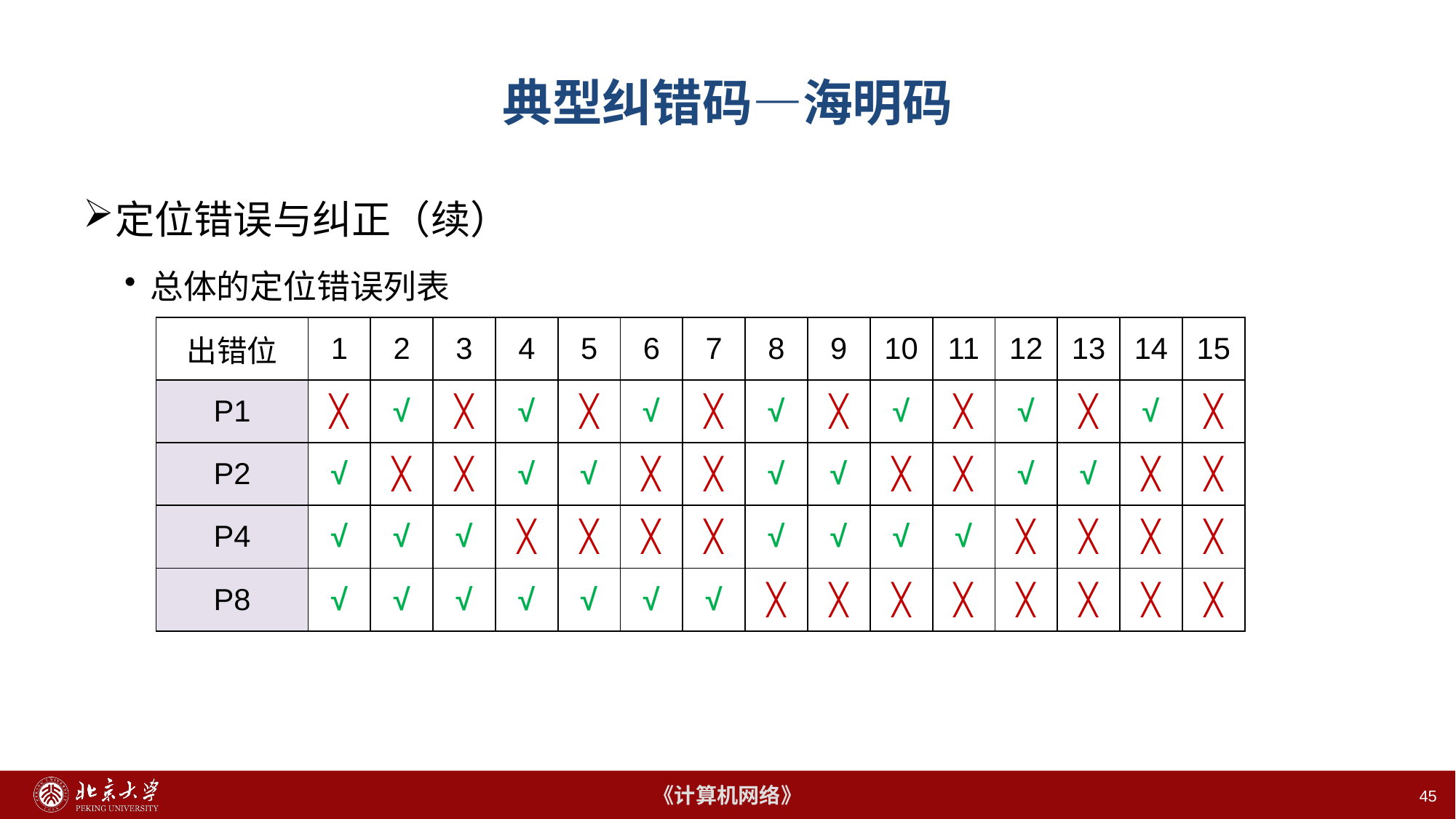

45
# 典型纠错码—海明码
定位错误与纠正（续）
总体的定位错误列表

| 出错位 | 1 | 2 | 3 | 4 | 5 | 6 | 7 | 8 | 9 | 10 | 11 | 12 | 13 | 14 | 15 |
| --- | --- | --- | --- | --- | --- | --- | --- | --- | --- | --- | --- | --- | --- | --- | --- |
| P1 | ╳ | √ | ╳ | √ | ╳ | √ | ╳ | √ | ╳ | √ | ╳ | √ | ╳ | √ | ╳ |
| P2 | √ | ╳ | ╳ | √ | √ | ╳ | ╳ | √ | √ | ╳ | ╳ | √ | √ | ╳ | ╳ |
| P4 | √ | √ | √ | ╳ | ╳ | ╳ | ╳ | √ | √ | √ | √ | ╳ | ╳ | ╳ | ╳ |
| P8 | √ | √ | √ | √ | √ | √ | √ | ╳ | ╳ | ╳ | ╳ | ╳ | ╳ | ╳ | ╳ |